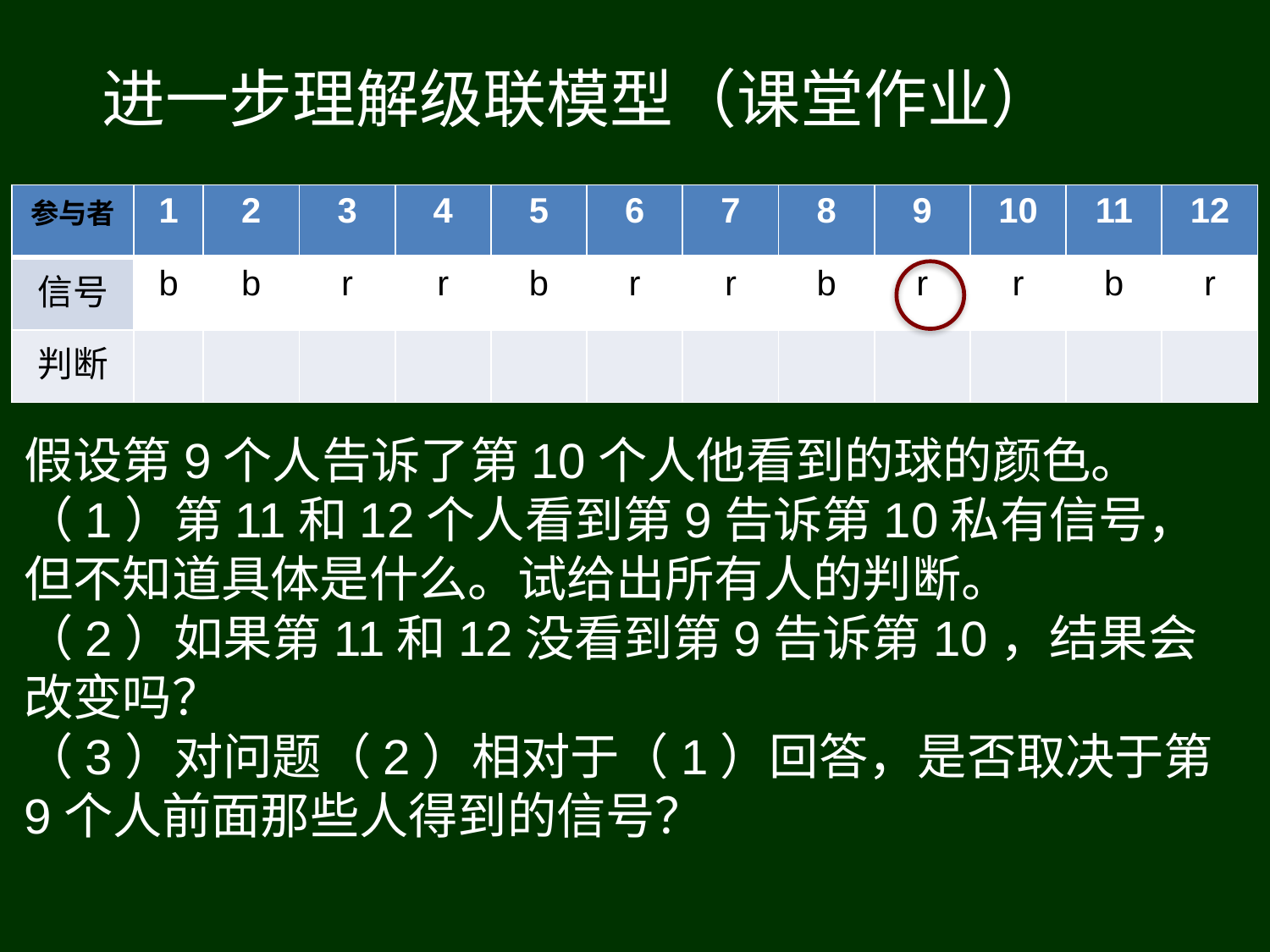

# 进一步理解级联模型（课堂作业）
| 参与者 | 1 | 2 | 3 | 4 | 5 | 6 | 7 | 8 | 9 | 10 | 11 | 12 |
| --- | --- | --- | --- | --- | --- | --- | --- | --- | --- | --- | --- | --- |
| 信号 | b | b | r | r | b | r | r | b | r | r | b | r |
| 判断 |  |  |  |  |  |  |  |  |  |  |  |  |

假设第9个人告诉了第10个人他看到的球的颜色。
（1）第11和12个人看到第9告诉第10私有信号，但不知道具体是什么。试给出所有人的判断。
（2）如果第11和12没看到第9告诉第10，结果会改变吗？
（3）对问题（2）相对于（1）回答，是否取决于第9个人前面那些人得到的信号？